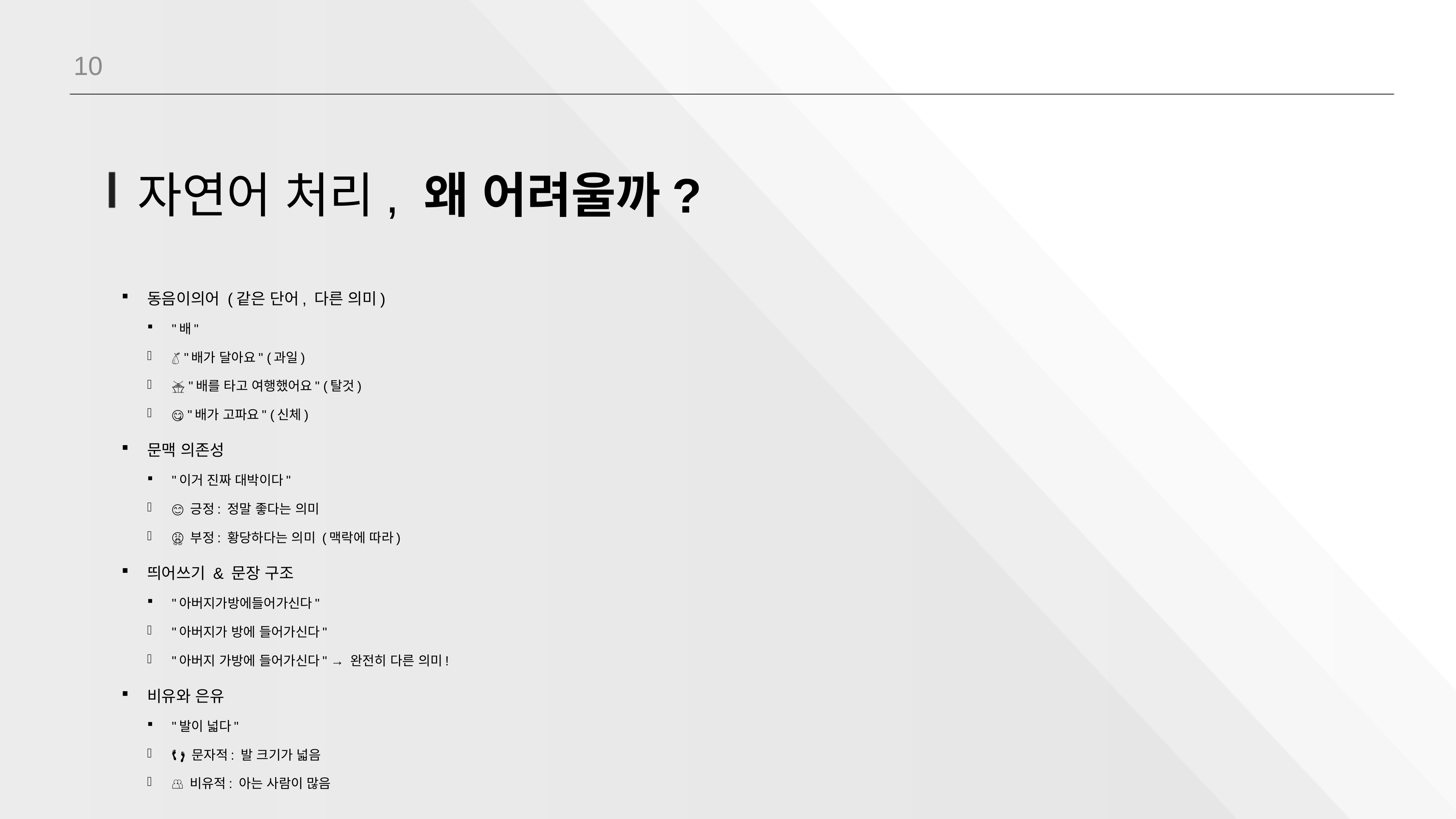

10
# 자연어 처리, 왜 어려울까?
동음이의어 (같은 단어, 다른 의미)
"배"
🍐 "배가 달아요" (과일)
🚢 "배를 타고 여행했어요" (탈것)
😋 "배가 고파요" (신체)
문맥 의존성
"이거 진짜 대박이다"
😊 긍정: 정말 좋다는 의미
😤 부정: 황당하다는 의미 (맥락에 따라)
띄어쓰기 & 문장 구조
"아버지가방에들어가신다"
"아버지가 방에 들어가신다"
"아버지 가방에 들어가신다" → 완전히 다른 의미!
비유와 은유
"발이 넓다"
👣 문자적: 발 크기가 넓음
👥 비유적: 아는 사람이 많음